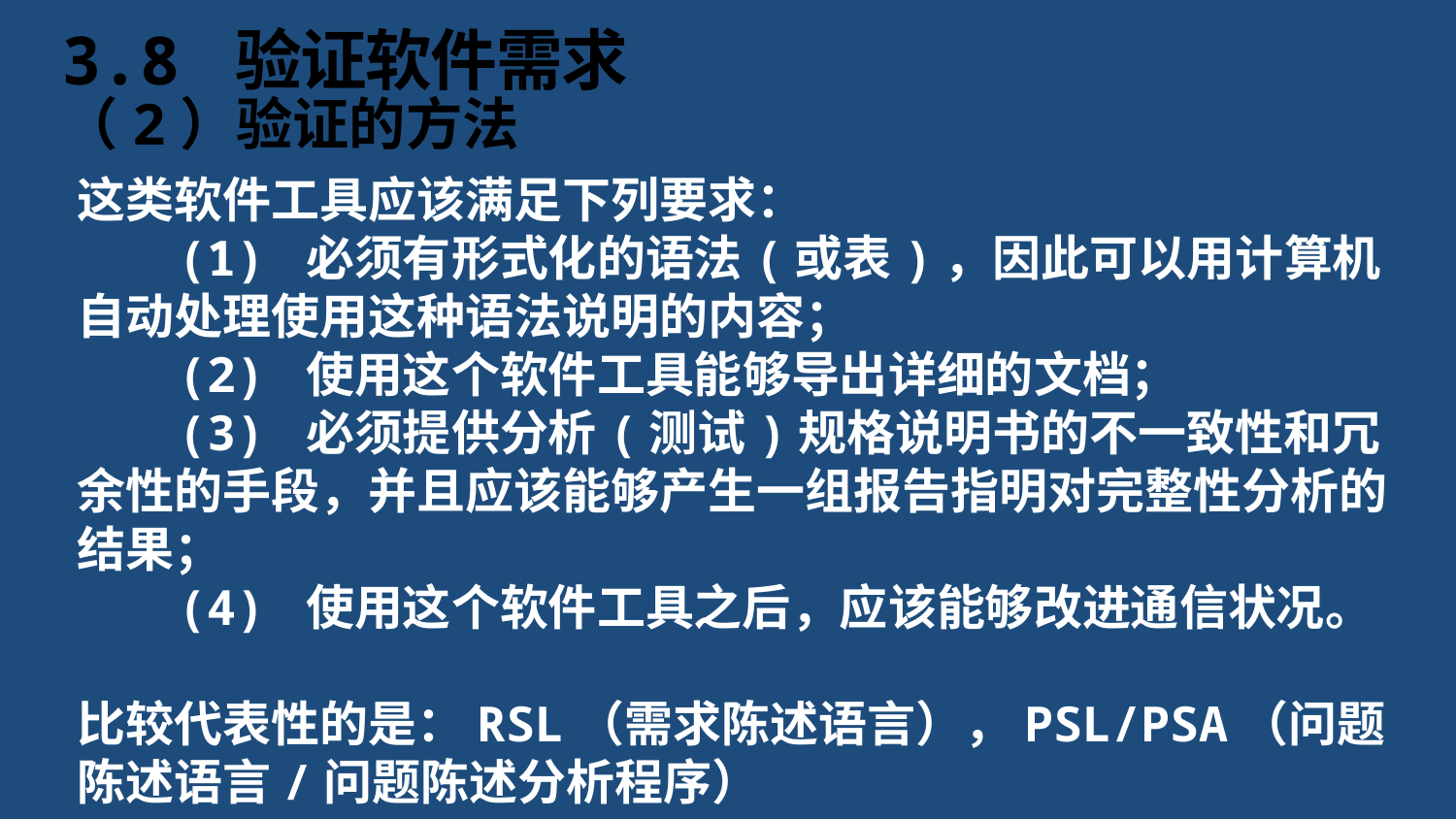

# 3.8 验证软件需求
（2）验证的方法
这类软件工具应该满足下列要求：
(1) 必须有形式化的语法(或表)，因此可以用计算机自动处理使用这种语法说明的内容；
(2) 使用这个软件工具能够导出详细的文档；
(3) 必须提供分析(测试)规格说明书的不一致性和冗余性的手段，并且应该能够产生一组报告指明对完整性分析的结果；
(4) 使用这个软件工具之后，应该能够改进通信状况。

比较代表性的是：RSL（需求陈述语言），PSL/PSA（问题陈述语言/问题陈述分析程序）